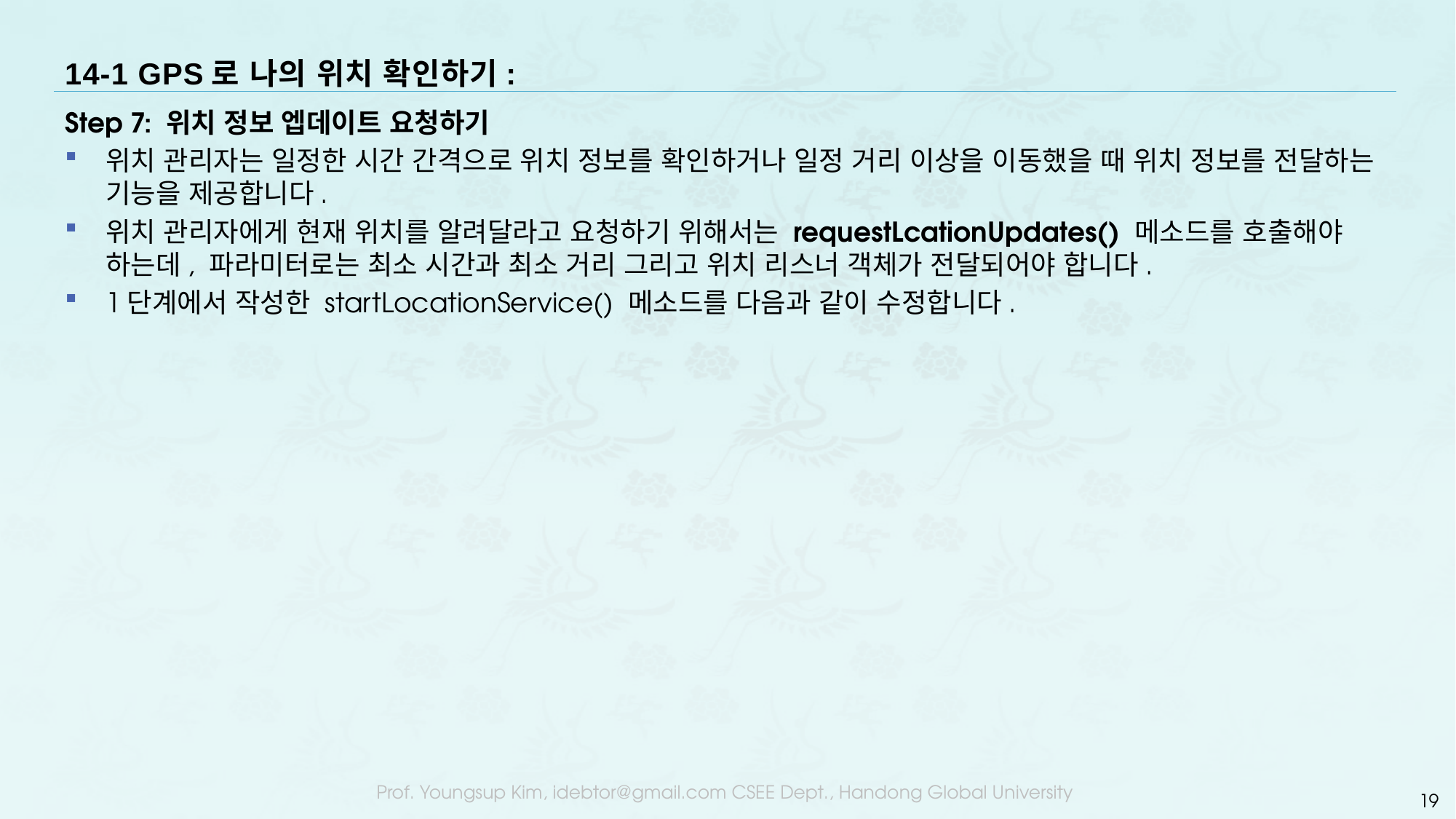

# 14-1 GPS로 나의 위치 확인하기:
Step 7: 위치 정보 엡데이트 요청하기
위치 관리자는 일정한 시간 간격으로 위치 정보를 확인하거나 일정 거리 이상을 이동했을 때 위치 정보를 전달하는 기능을 제공합니다.
위치 관리자에게 현재 위치를 알려달라고 요청하기 위해서는 requestLcationUpdates() 메소드를 호출해야 하는데, 파라미터로는 최소 시간과 최소 거리 그리고 위치 리스너 객체가 전달되어야 합니다.
1단계에서 작성한 startLocationService() 메소드를 다음과 같이 수정합니다.
19